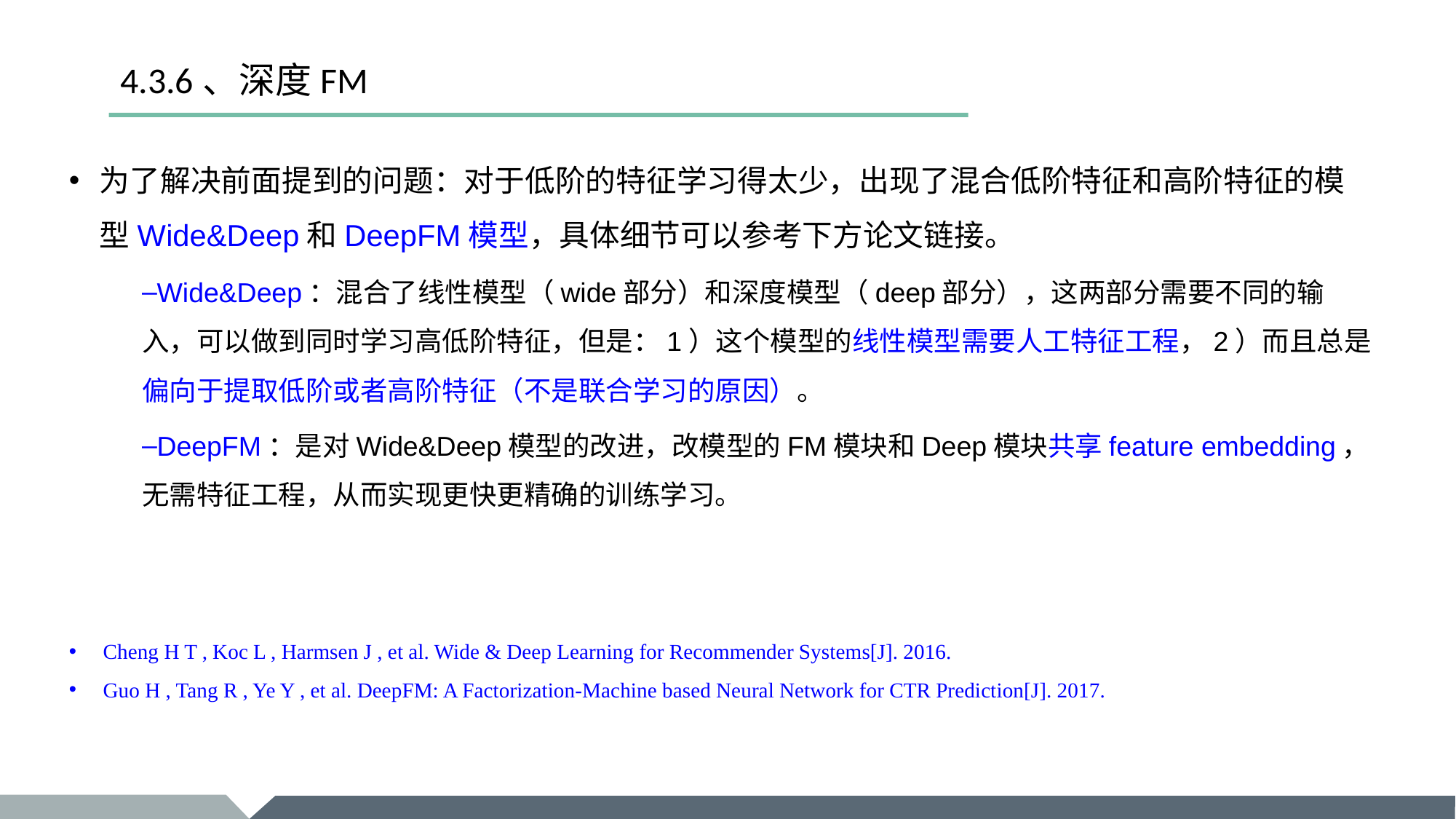

# 4.3.6、深度FM
为了解决前面提到的问题：对于低阶的特征学习得太少，出现了混合低阶特征和高阶特征的模型Wide&Deep和DeepFM模型，具体细节可以参考下方论文链接。
Wide&Deep：混合了线性模型（wide部分）和深度模型（deep部分），这两部分需要不同的输入，可以做到同时学习高低阶特征，但是：1）这个模型的线性模型需要人工特征工程，2）而且总是偏向于提取低阶或者高阶特征（不是联合学习的原因）。
DeepFM：是对Wide&Deep模型的改进，改模型的FM模块和Deep模块共享feature embedding，无需特征工程，从而实现更快更精确的训练学习。

Cheng H T , Koc L , Harmsen J , et al. Wide & Deep Learning for Recommender Systems[J]. 2016.
Guo H , Tang R , Ye Y , et al. DeepFM: A Factorization-Machine based Neural Network for CTR Prediction[J]. 2017.